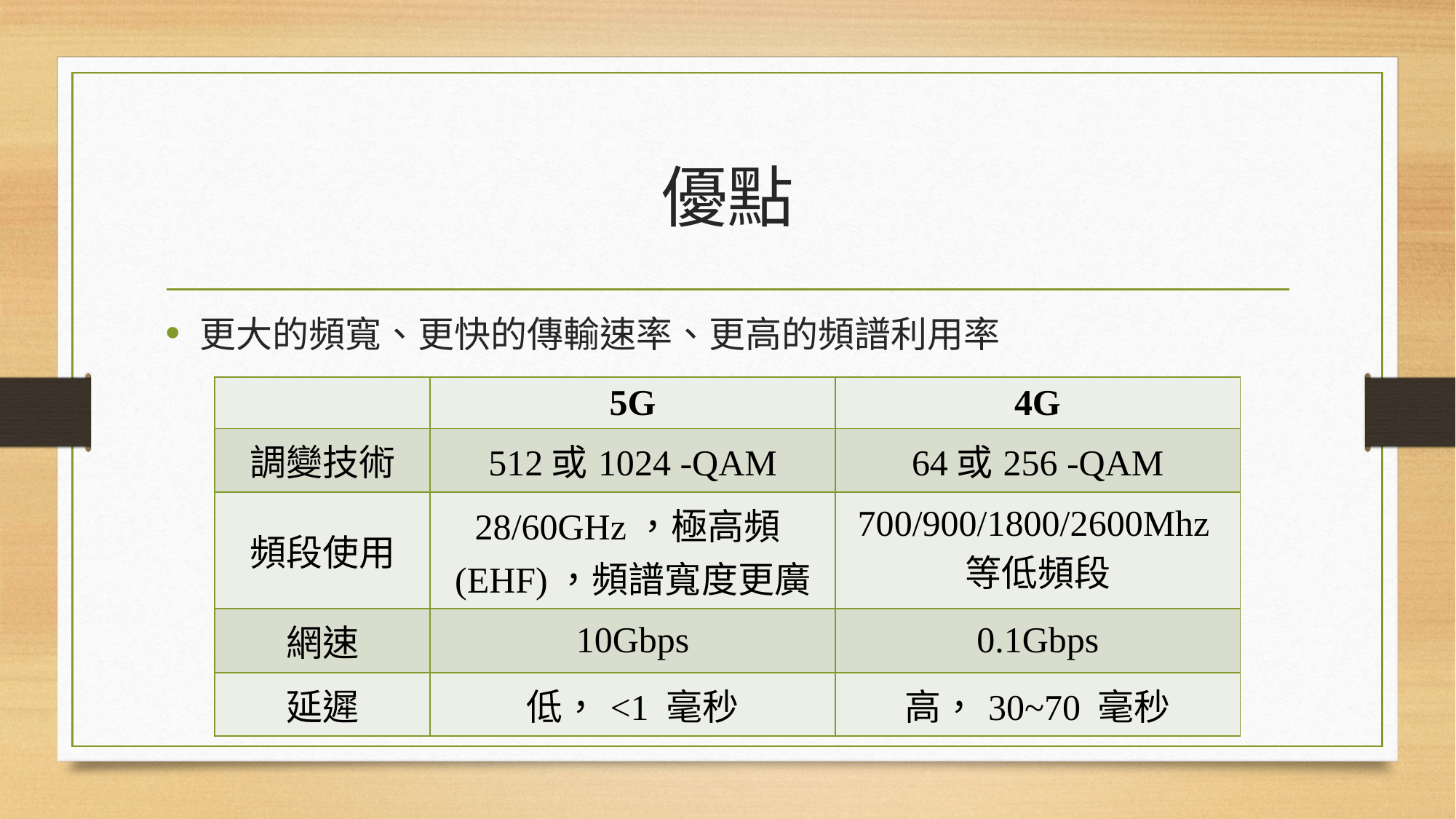

# 優點
更大的頻寬、更快的傳輸速率、更高的頻譜利用率

|  | 5G | 4G |
| --- | --- | --- |
| 調變技術 | 512或1024 -QAM | 64或256 -QAM |
| 頻段使用 | 28/60GHz，極高頻(EHF)，頻譜寬度更廣 | 700/900/1800/2600Mhz等低頻段 |
| 網速 | 10Gbps | 0.1Gbps |
| 延遲 | 低，<1 毫秒 | 高，30~70 毫秒 |